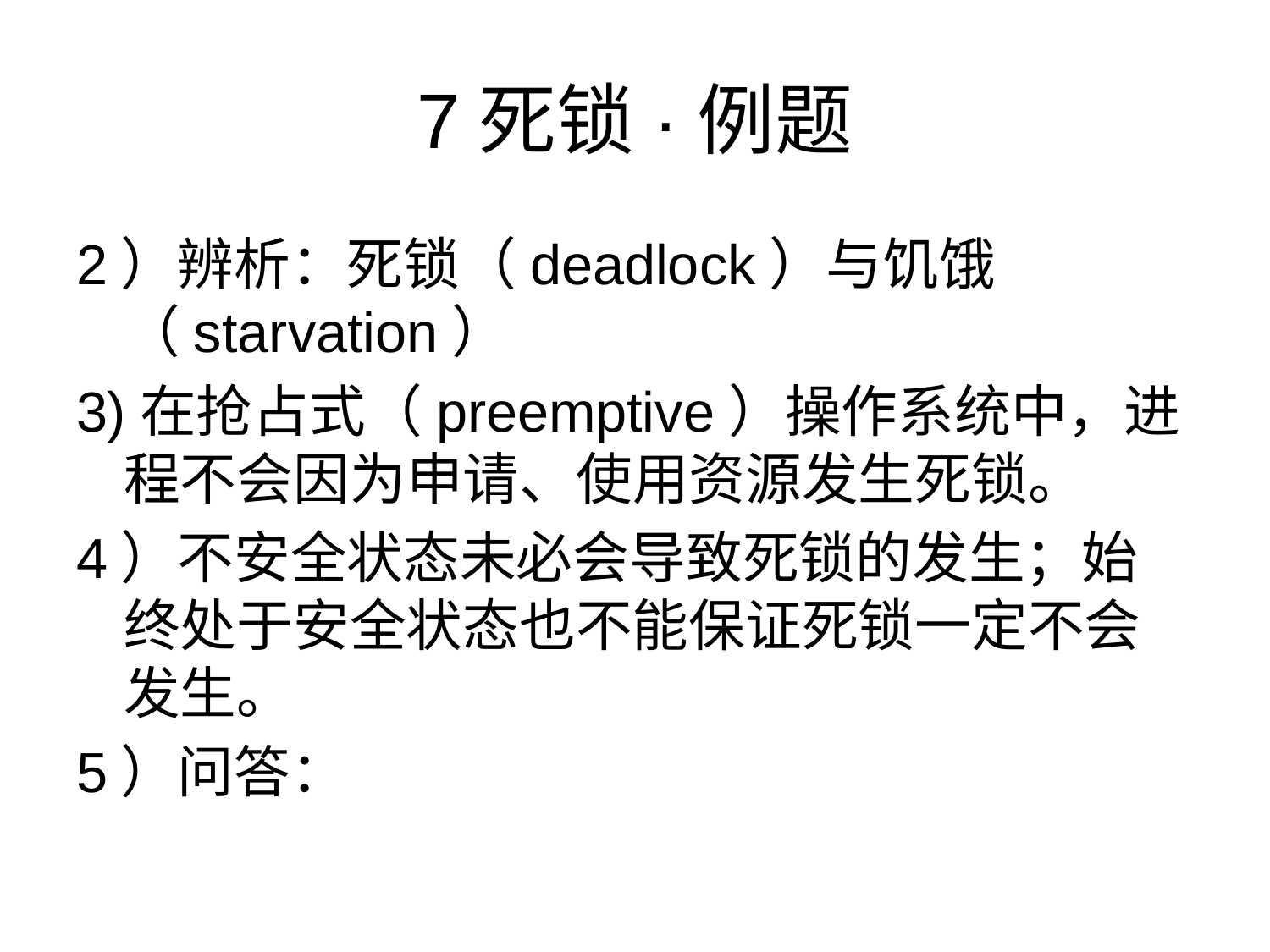

# 7死锁·例题
2）辨析：死锁（deadlock）与饥饿（starvation）
3)在抢占式（preemptive）操作系统中，进程不会因为申请、使用资源发生死锁。
4）不安全状态未必会导致死锁的发生；始终处于安全状态也不能保证死锁一定不会发生。
5）问答：